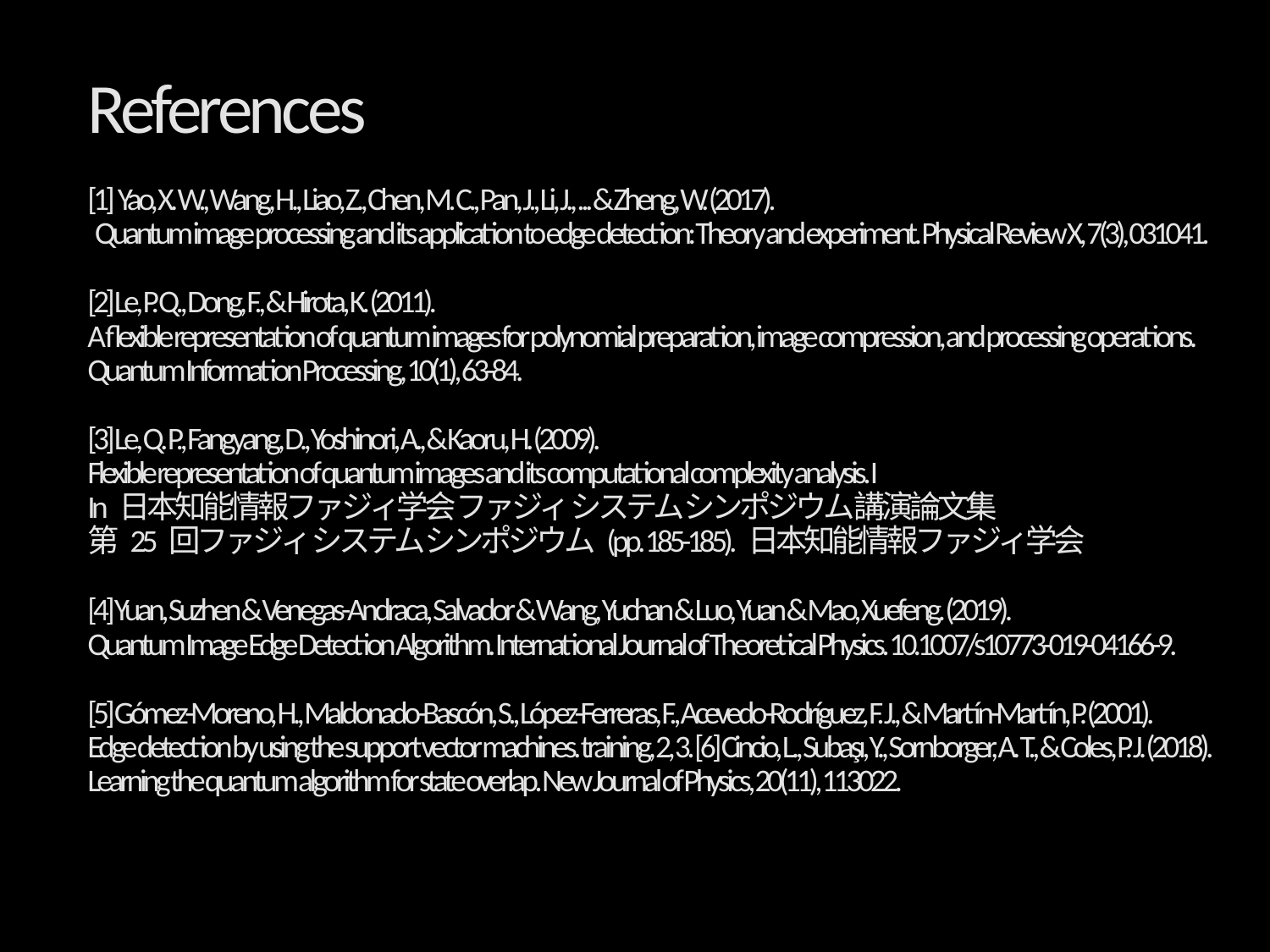

References

[1]  Yao, X. W., Wang, H., Liao, Z., Chen, M. C., Pan, J., Li, J., ... & Zheng, W. (2017).
 Quantum image processing and its application to edge detection: Theory and experiment. Physical Review X, 7(3), 031041.

[2] Le, P. Q., Dong, F., & Hirota, K. (2011).
A flexible representation of quantum images for polynomial preparation, image compression, and processing operations.
Quantum Information Processing, 10(1), 63-84.

[3] Le, Q. P., Fangyang, D., Yoshinori, A., & Kaoru, H. (2009).
Flexible representation of quantum images and its computational complexity analysis. I
In 日本知能情報ファジィ学会 ファジィ システム シンポジウム 講演論文集
第 25 回ファジィ システム シンポジウム (pp. 185-185). 日本知能情報ファジィ学会

[4] Yuan, Suzhen & Venegas-Andraca, Salvador & Wang, Yuchan & Luo, Yuan & Mao, Xuefeng. (2019).
Quantum Image Edge Detection Algorithm. International Journal of Theoretical Physics. 10.1007/s10773-019-04166-9.

[5] Gómez-Moreno, H., Maldonado-Bascón, S., López-Ferreras, F., Acevedo-Rodríguez, F. J., & Martín-Martín, P. (2001).
Edge detection by using the support vector machines. training, 2, 3. [6] Cincio, L., Subaşı, Y., Sornborger, A. T., & Coles, P. J. (2018).
Learning the quantum algorithm for state overlap. New Journal of Physics, 20(11), 113022.